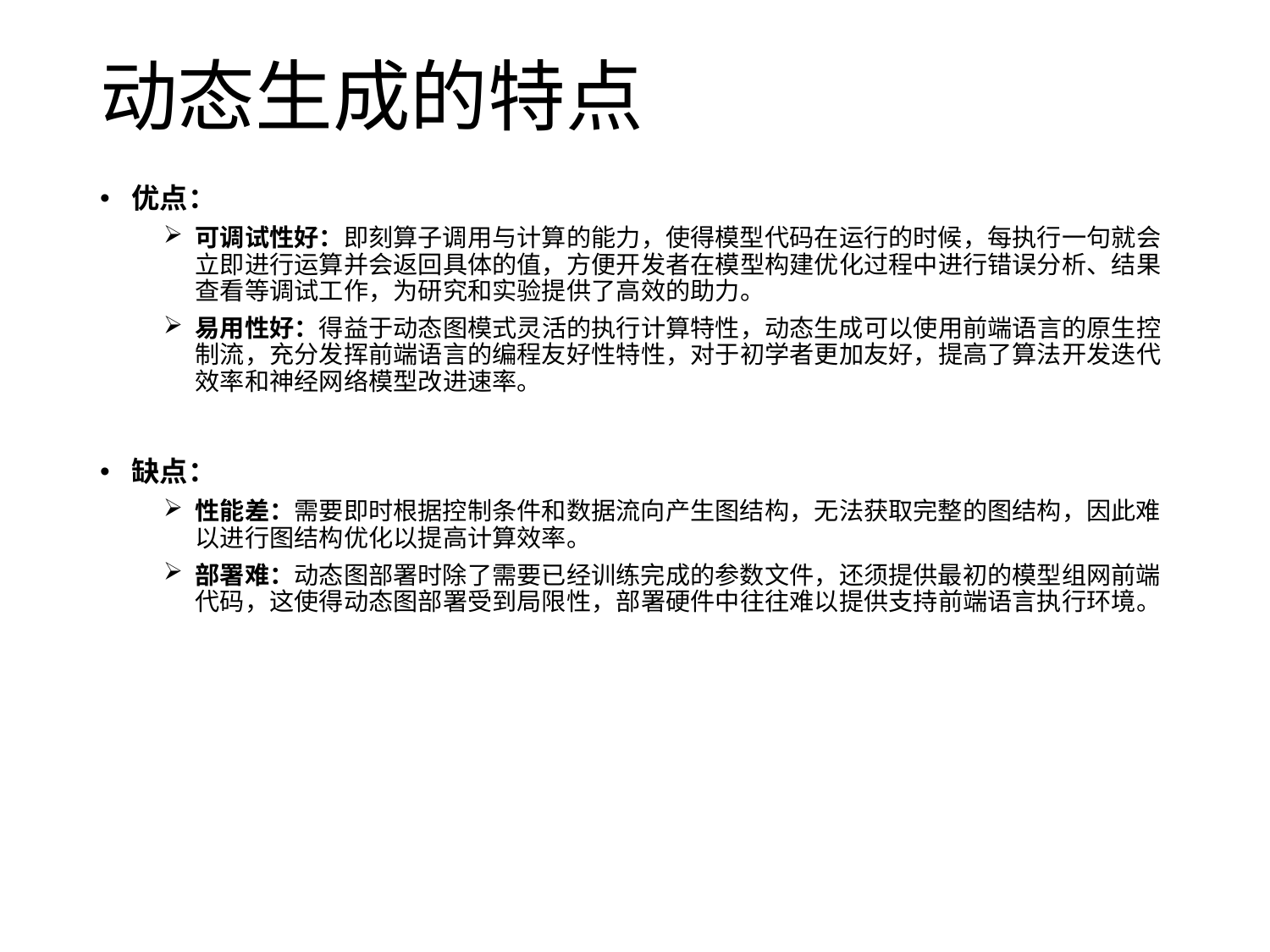

# 动态生成的特点
优点：
可调试性好：即刻算子调用与计算的能力，使得模型代码在运行的时候，每执行一句就会立即进行运算并会返回具体的值，方便开发者在模型构建优化过程中进行错误分析、结果查看等调试工作，为研究和实验提供了高效的助力。
易用性好：得益于动态图模式灵活的执行计算特性，动态生成可以使用前端语言的原生控制流，充分发挥前端语言的编程友好性特性，对于初学者更加友好，提高了算法开发迭代效率和神经网络模型改进速率。

缺点：
性能差：需要即时根据控制条件和数据流向产生图结构，无法获取完整的图结构，因此难以进行图结构优化以提高计算效率。
部署难：动态图部署时除了需要已经训练完成的参数文件，还须提供最初的模型组网前端代码，这使得动态图部署受到局限性，部署硬件中往往难以提供支持前端语言执行环境。